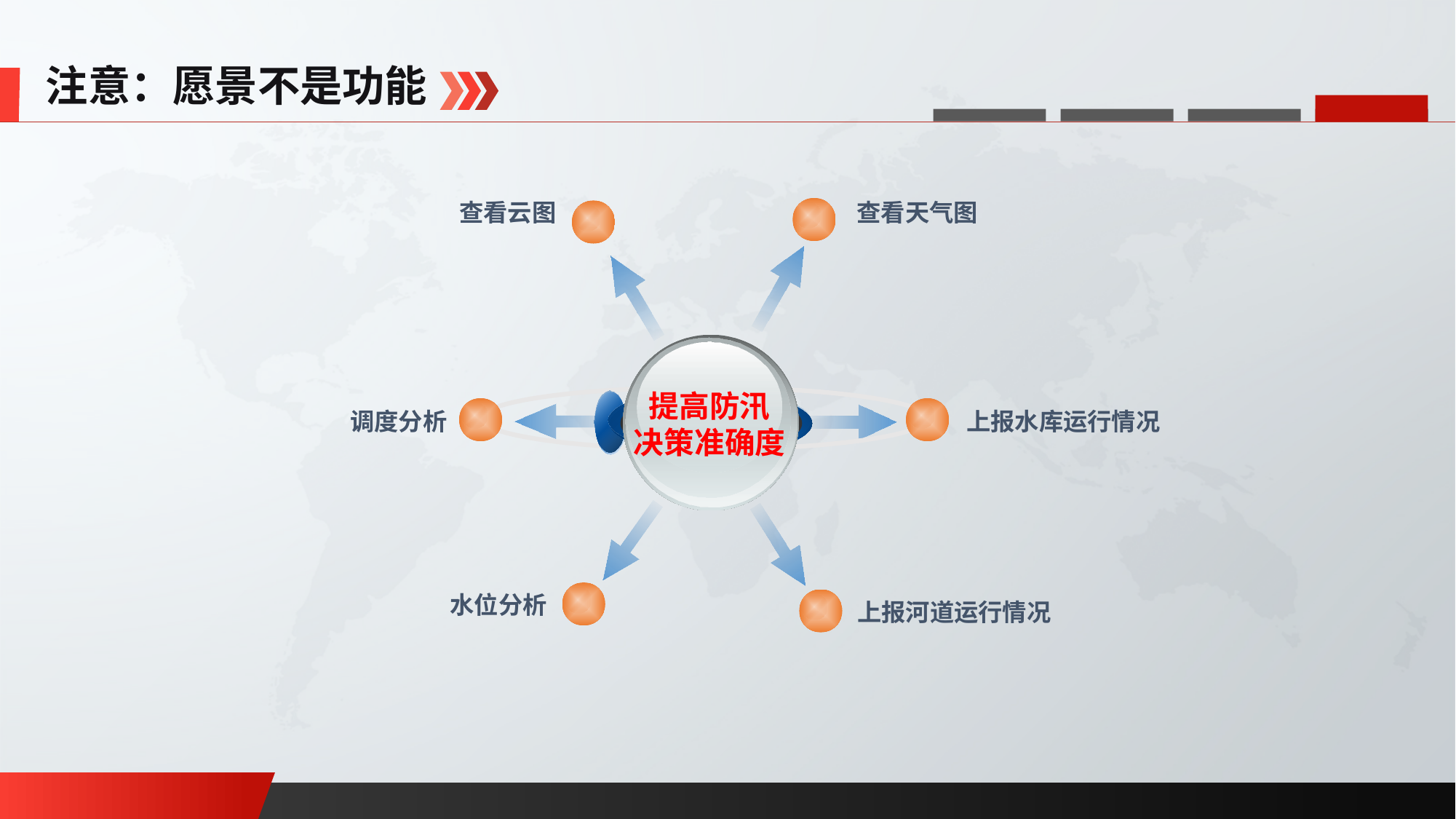

注意：愿景不是功能

查看云图
查看天气图

提高防汛
决策准确度

调度分析
上报水库运行情况

水位分析

上报河道运行情况